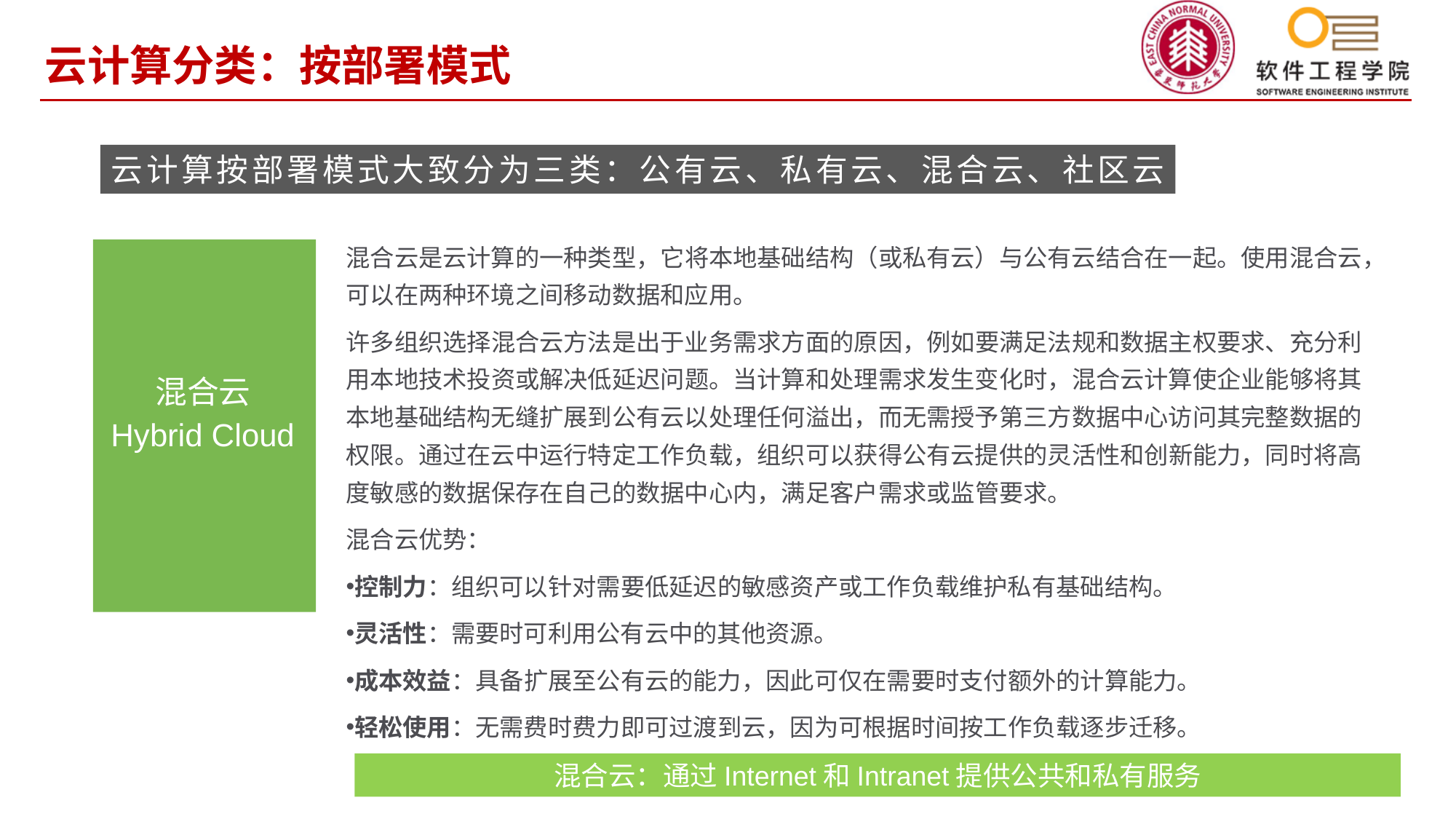

云计算分类：按部署模式
云计算按部署模式大致分为三类：公有云、私有云、混合云、社区云
混合云是云计算的一种类型，它将本地基础结构（或私有云）与公有云结合在一起。使用混合云，可以在两种环境之间移动数据和应用。
许多组织选择混合云方法是出于业务需求方面的原因，例如要满足法规和数据主权要求、充分利用本地技术投资或解决低延迟问题。当计算和处理需求发生变化时，混合云计算使企业能够将其本地基础结构无缝扩展到公有云以处理任何溢出，而无需授予第三方数据中心访问其完整数据的权限。通过在云中运行特定工作负载，组织可以获得公有云提供的灵活性和创新能力，同时将高度敏感的数据保存在自己的数据中心内，满足客户需求或监管要求。
混合云优势：
控制力：组织可以针对需要低延迟的敏感资产或工作负载维护私有基础结构。
灵活性：需要时可利用公有云中的其他资源。
成本效益：具备扩展至公有云的能力，因此可仅在需要时支付额外的计算能力。
轻松使用：无需费时费力即可过渡到云，因为可根据时间按工作负载逐步迁移。

混合云
Hybrid Cloud
混合云：通过Internet和Intranet提供公共和私有服务